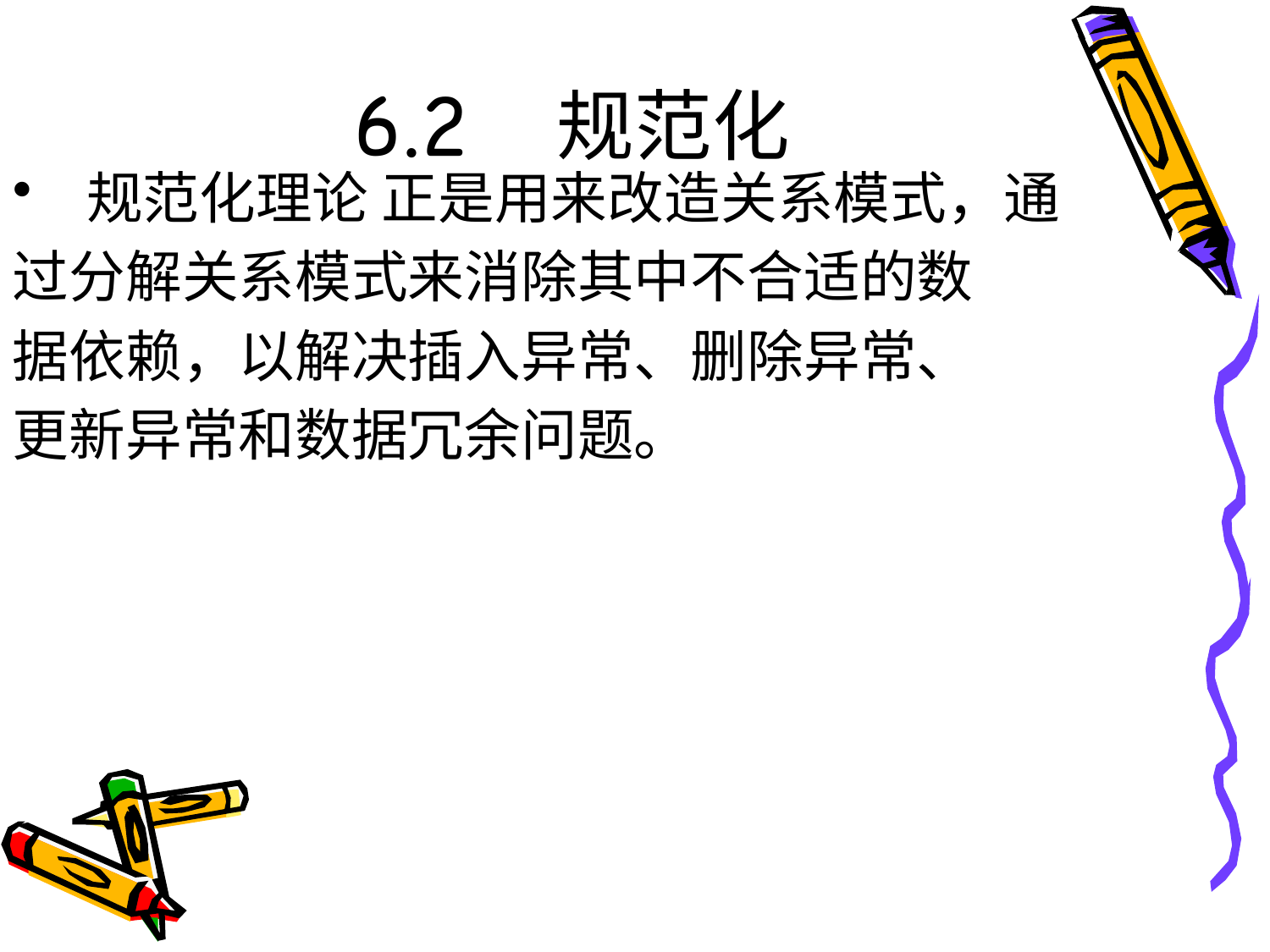

# 6.2   规范化
 规范化理论 正是用来改造关系模式，通
过分解关系模式来消除其中不合适的数
据依赖，以解决插入异常、删除异常、
更新异常和数据冗余问题。